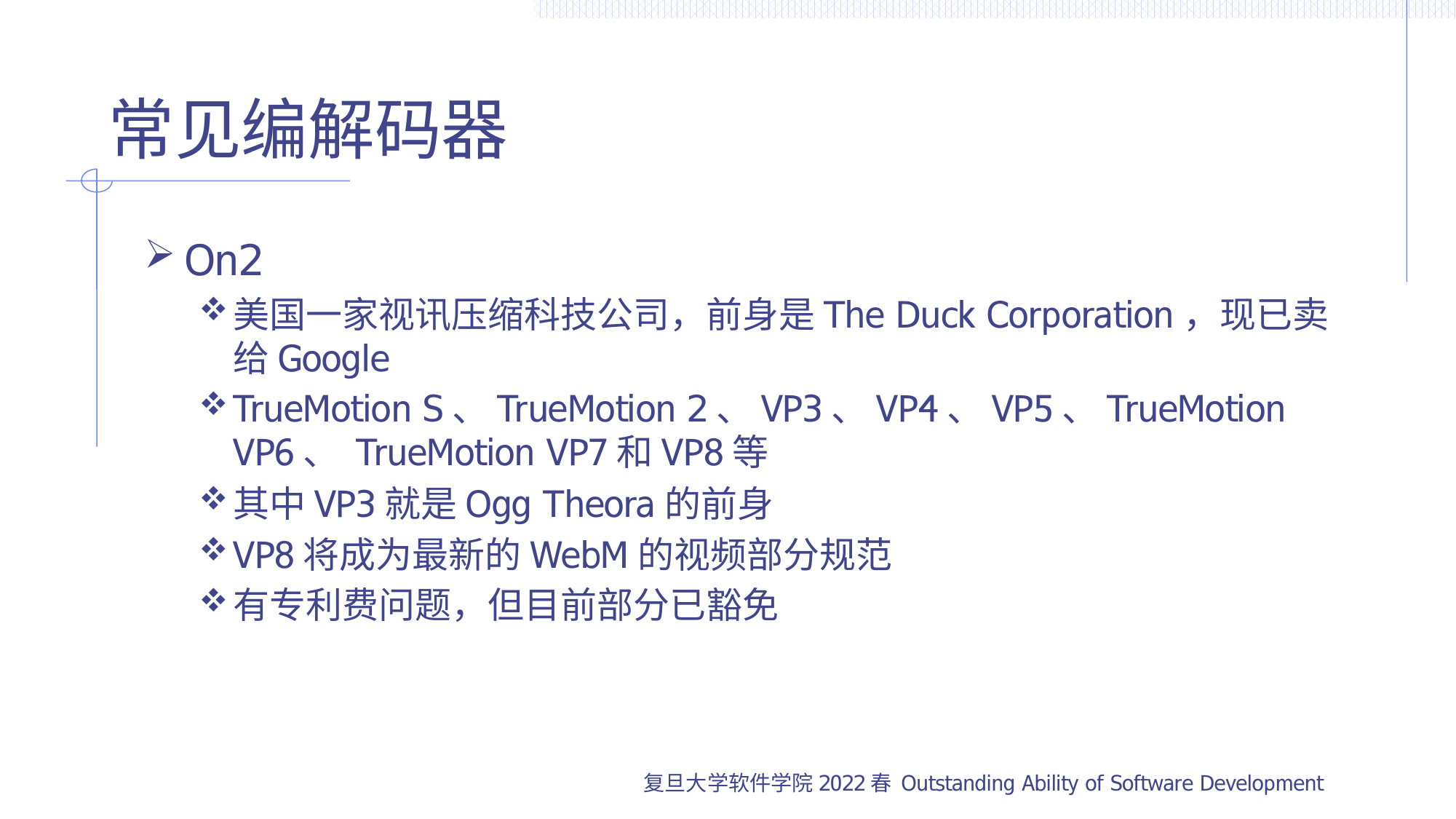

# 常见编解码器
On2
美国一家视讯压缩科技公司，前身是The Duck Corporation，现已卖给Google
TrueMotion S、TrueMotion 2、VP3、VP4、VP5、TrueMotion VP6、 TrueMotion VP7和VP8等
其中VP3就是Ogg Theora的前身
VP8将成为最新的WebM的视频部分规范
有专利费问题，但目前部分已豁免